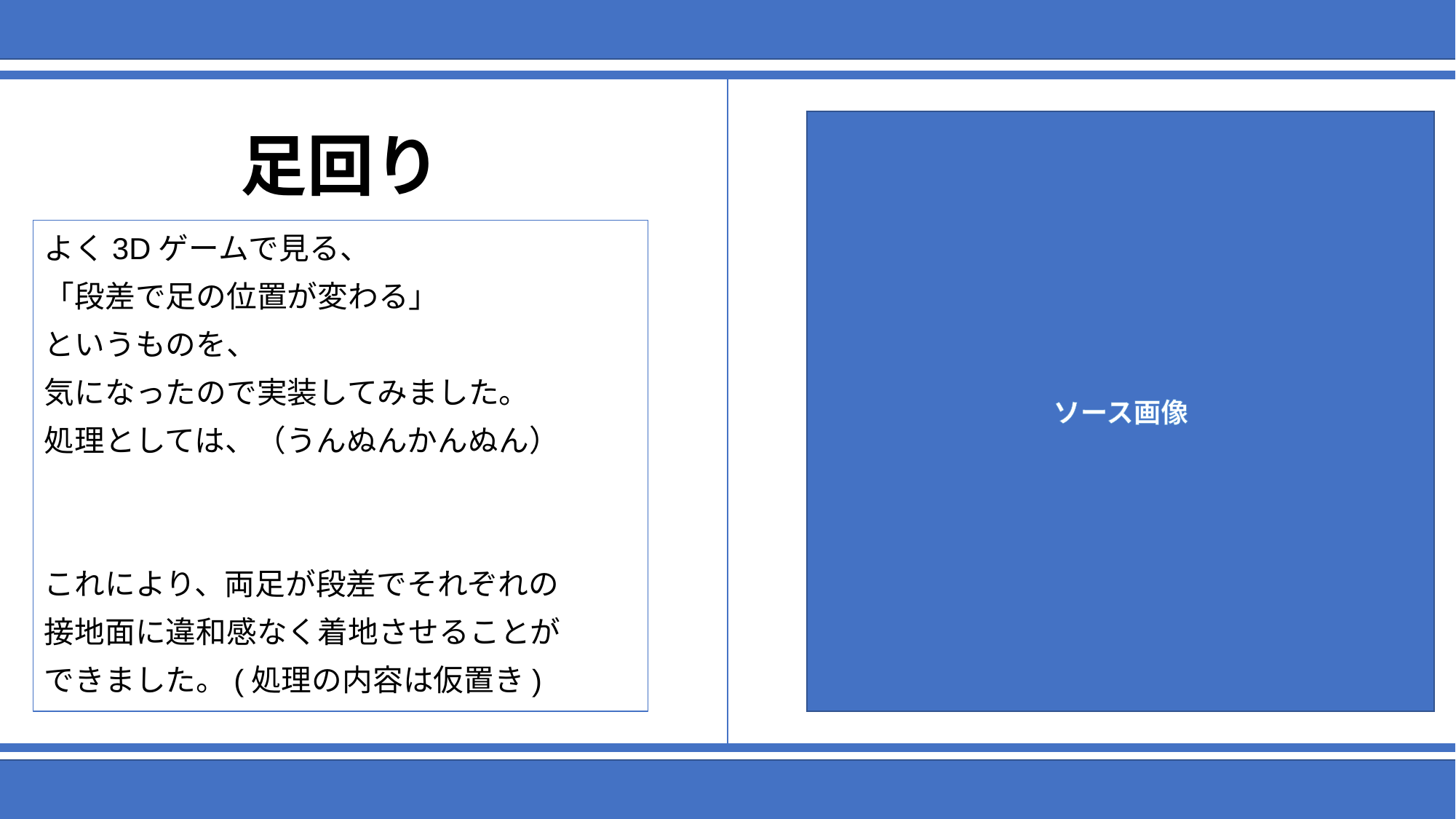

# 足回り
ソース画像

よく3Dゲームで見る、
「段差で足の位置が変わる」
というものを、
気になったので実装してみました。
処理としては、（うんぬんかんぬん）

これにより、両足が段差でそれぞれの
接地面に違和感なく着地させることが
できました。(処理の内容は仮置き)